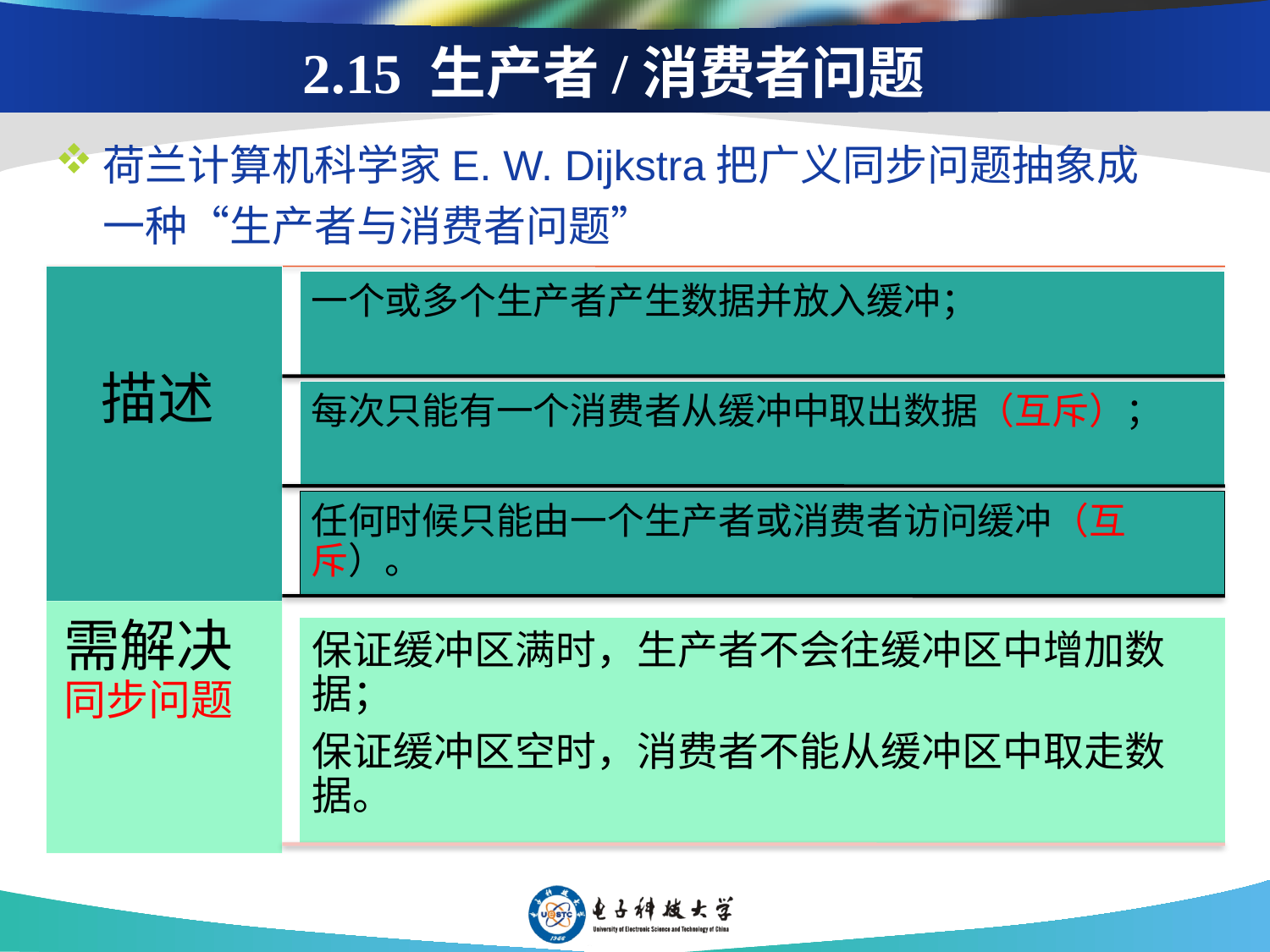

# 2.15 生产者/消费者问题
荷兰计算机科学家E. W. Dijkstra把广义同步问题抽象成一种“生产者与消费者问题”

描述
一个或多个生产者产生数据并放入缓冲；
每次只能有一个消费者从缓冲中取出数据（互斥）；
任何时候只能由一个生产者或消费者访问缓冲（互斥）。
需解决同步问题
保证缓冲区满时，生产者不会往缓冲区中增加数据；
保证缓冲区空时，消费者不能从缓冲区中取走数据。